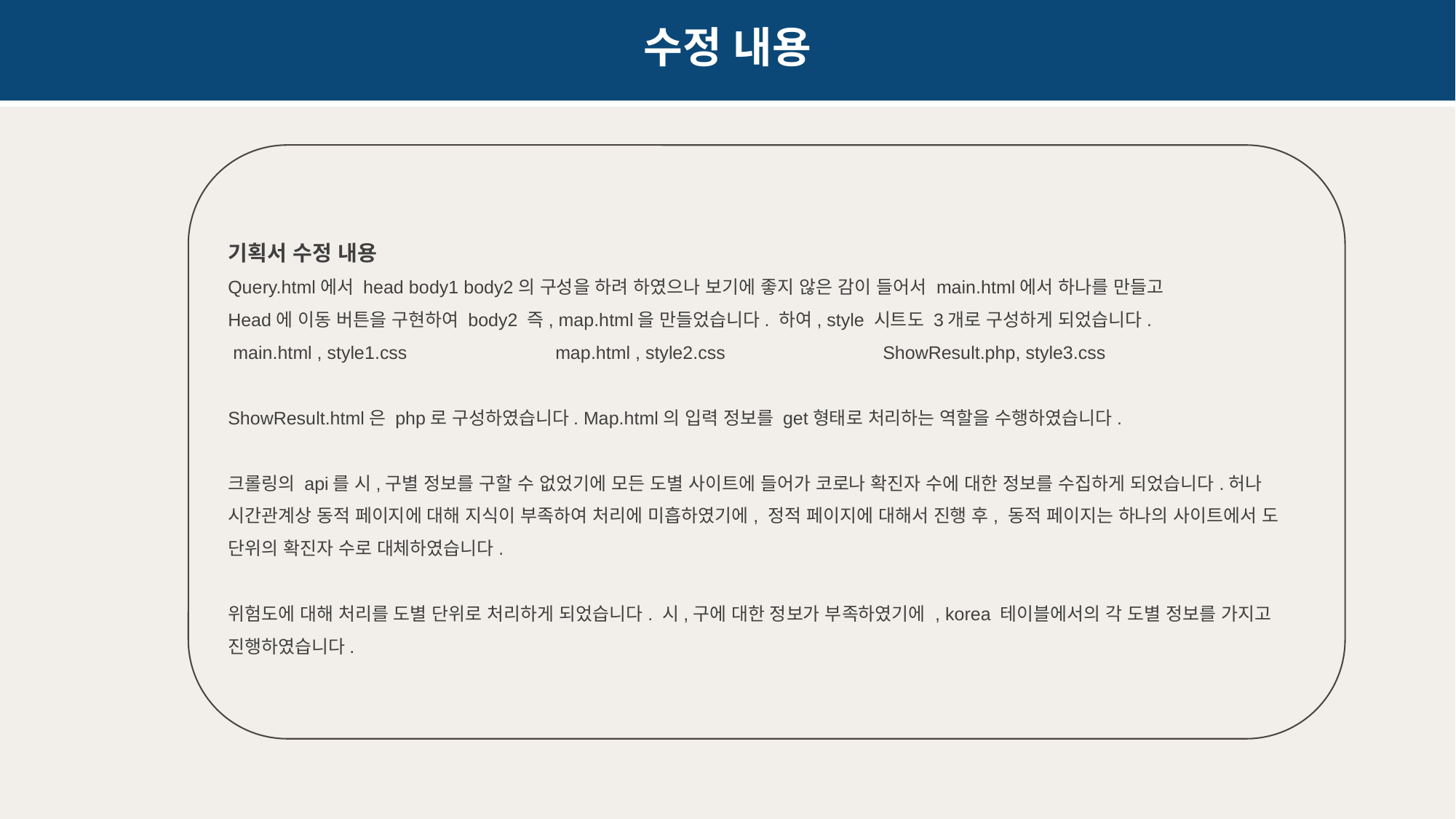

수정 내용
기획서 수정 내용
Query.html에서 head body1 body2의 구성을 하려 하였으나 보기에 좋지 않은 감이 들어서 main.html에서 하나를 만들고
Head에 이동 버튼을 구현하여 body2 즉, map.html을 만들었습니다. 하여, style 시트도 3개로 구성하게 되었습니다.
 main.html , style1.css 		map.html , style2.css		ShowResult.php, style3.css

ShowResult.html은 php로 구성하였습니다. Map.html의 입력 정보를 get형태로 처리하는 역할을 수행하였습니다.

크롤링의 api를 시,구별 정보를 구할 수 없었기에 모든 도별 사이트에 들어가 코로나 확진자 수에 대한 정보를 수집하게 되었습니다.허나 시간관계상 동적 페이지에 대해 지식이 부족하여 처리에 미흡하였기에, 정적 페이지에 대해서 진행 후, 동적 페이지는 하나의 사이트에서 도 단위의 확진자 수로 대체하였습니다.

위험도에 대해 처리를 도별 단위로 처리하게 되었습니다. 시,구에 대한 정보가 부족하였기에 , korea 테이블에서의 각 도별 정보를 가지고 진행하였습니다.